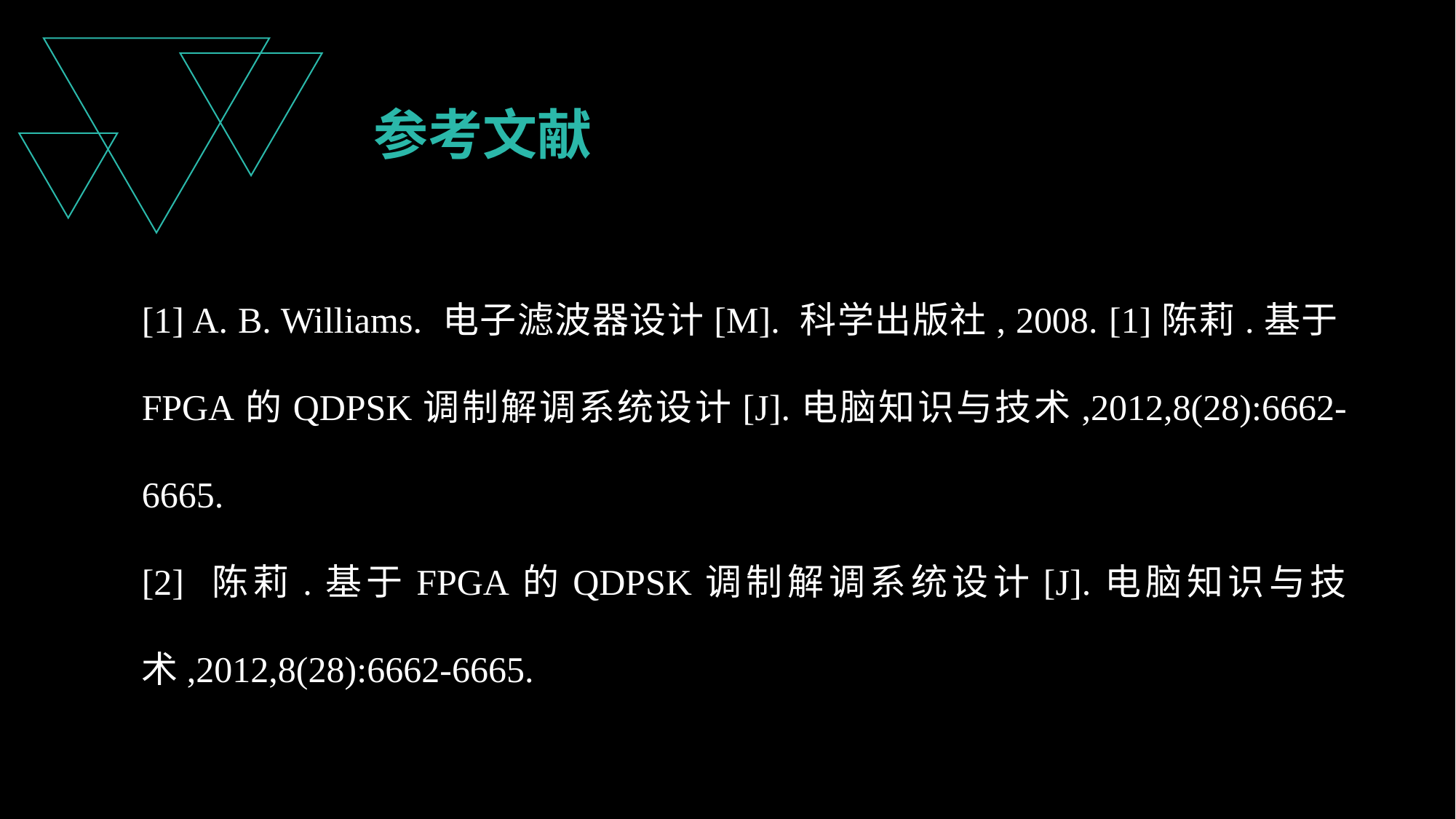

参考文献

[1] A. B. Williams. 电子滤波器设计[M]. 科学出版社, 2008. [1]陈莉.基于FPGA的QDPSK调制解调系统设计[J].电脑知识与技术,2012,8(28):6662-6665.
[2] 陈莉.基于FPGA的QDPSK调制解调系统设计[J].电脑知识与技术,2012,8(28):6662-6665.